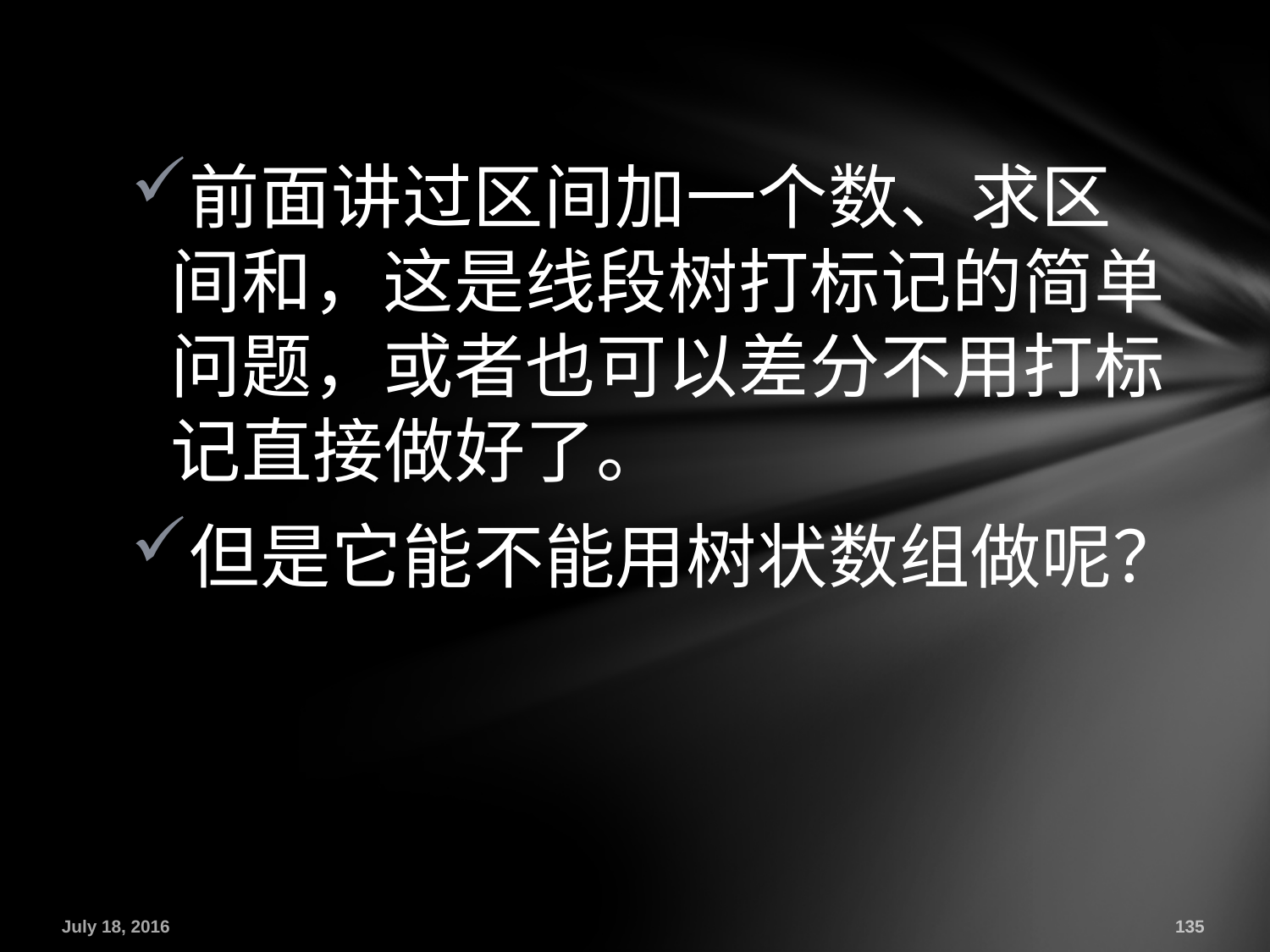

前面讲过区间加一个数、求区间和，这是线段树打标记的简单问题，或者也可以差分不用打标记直接做好了。
但是它能不能用树状数组做呢？
July 18, 2016

135